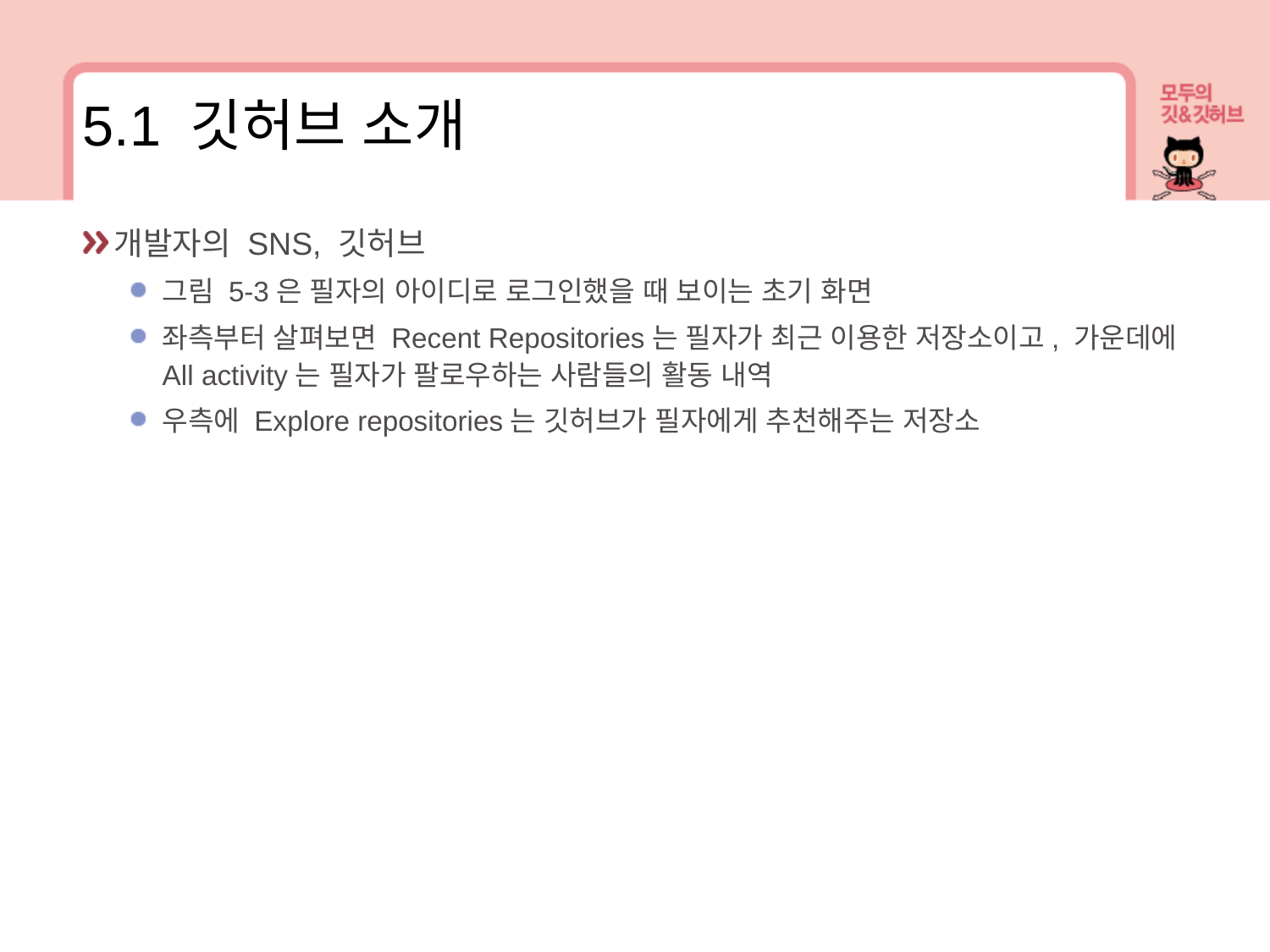

5.1 깃허브 소개
개발자의 SNS, 깃허브
그림 5-3은 필자의 아이디로 로그인했을 때 보이는 초기 화면
좌측부터 살펴보면 Recent Repositories는 필자가 최근 이용한 저장소이고, 가운데에 All activity는 필자가 팔로우하는 사람들의 활동 내역
우측에 Explore repositories는 깃허브가 필자에게 추천해주는 저장소